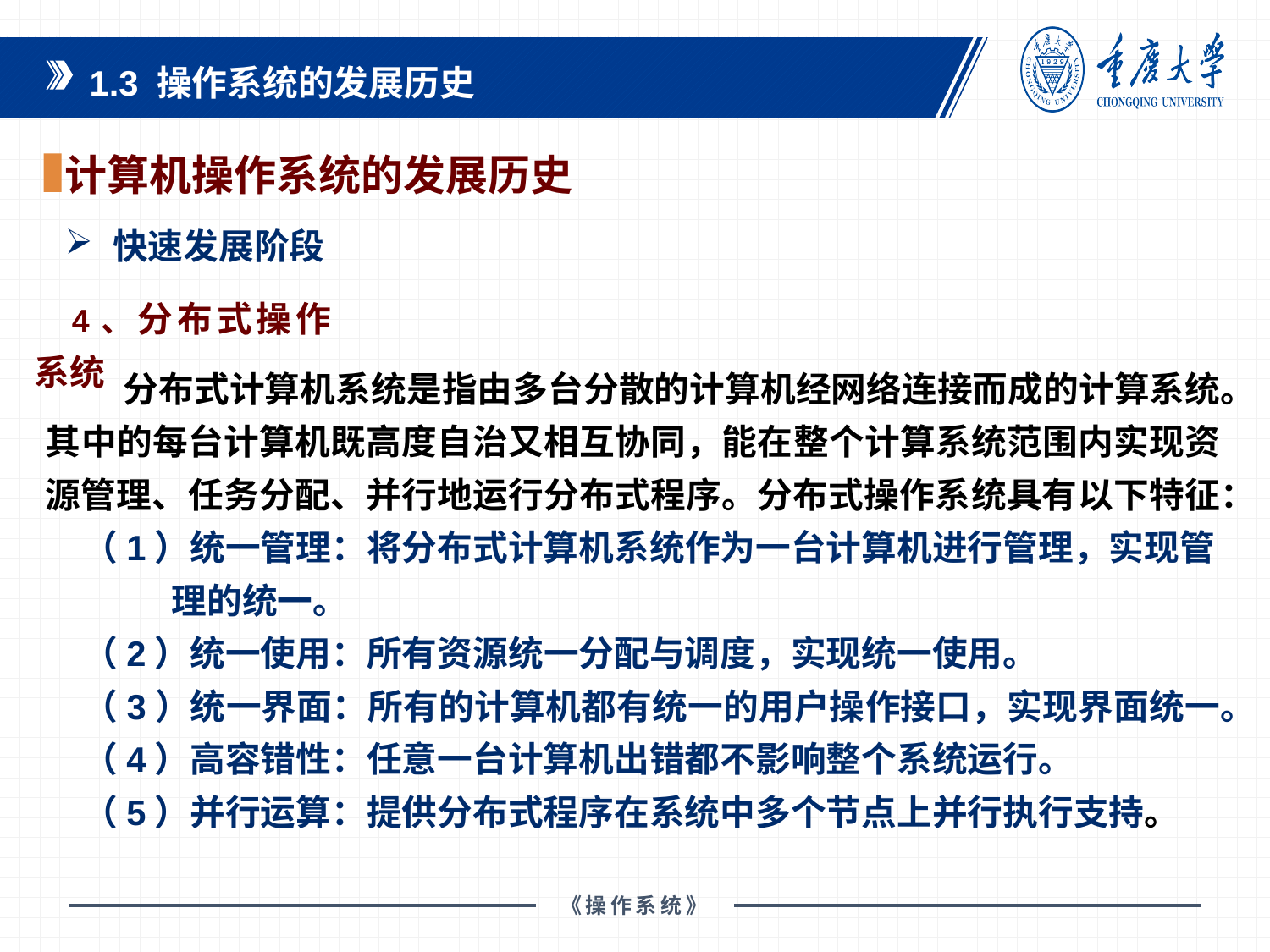

1.3 操作系统的发展历史
计算机操作系统的发展历史

快速发展阶段

4、分布式操作系统
    分布式计算机系统是指由多台分散的计算机经网络连接而成的计算系统。其中的每台计算机既高度自治又相互协同，能在整个计算系统范围内实现资源管理、任务分配、并行地运行分布式程序。分布式操作系统具有以下特征：
（1）统一管理：将分布式计算机系统作为一台计算机进行管理，实现管
          理的统一。
（2）统一使用：所有资源统一分配与调度，实现统一使用。
（3）统一界面：所有的计算机都有统一的用户操作接口，实现界面统一。
（4）高容错性：任意一台计算机出错都不影响整个系统运行。
（5）并行运算：提供分布式程序在系统中多个节点上并行执行支持。